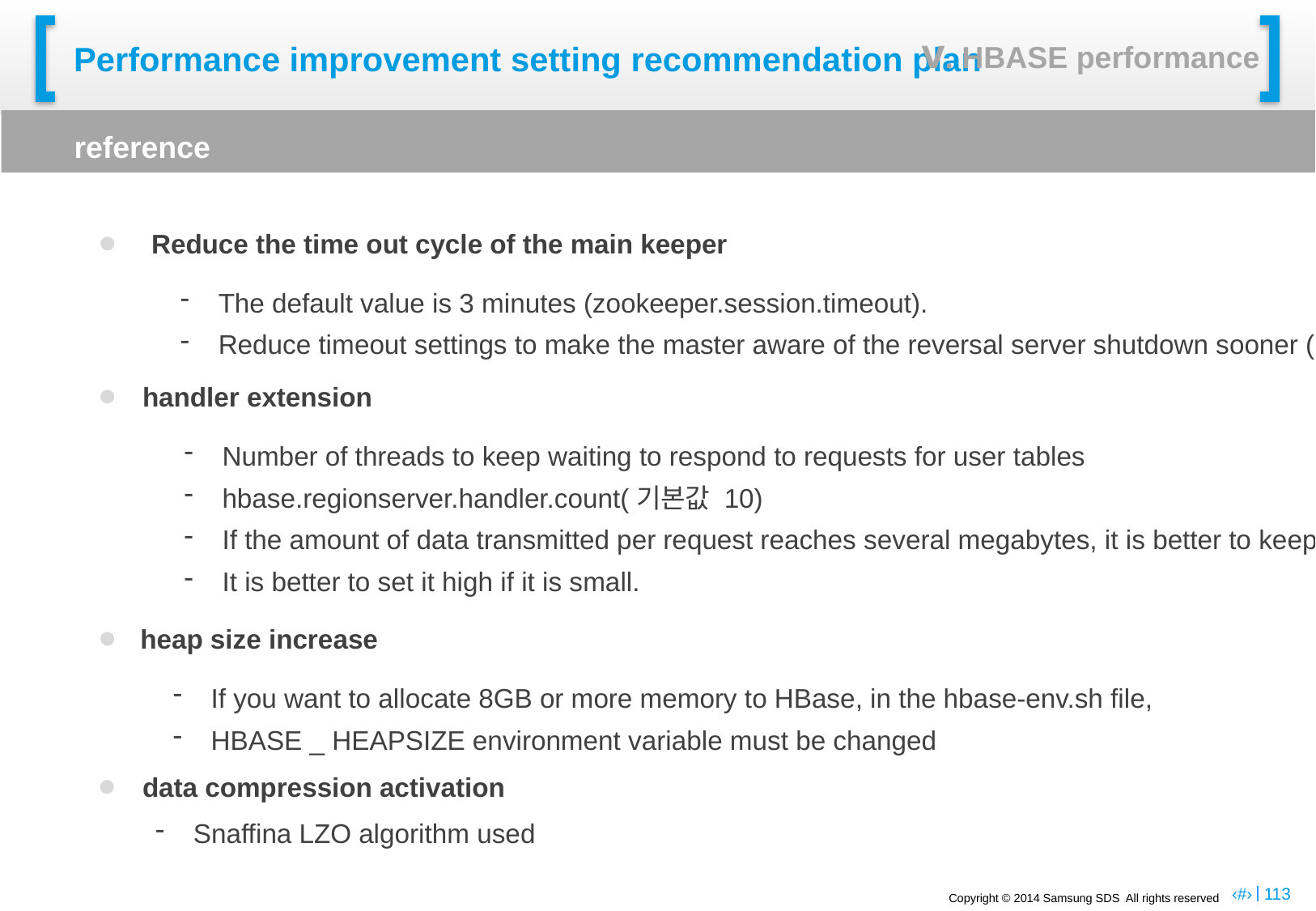

Ⅴ. HBASE performance
# Performance improvement setting recommendation plan

reference
Reduce the time out cycle of the main keeper

The default value is 3 minutes (zookeeper.session.timeout).
Reduce timeout settings to make the master aware of the reversal server shutdown sooner (consider gc time)
handler extension

Number of threads to keep waiting to respond to requests for user tables
hbase.regionserver.handler.count(기본값 10)
If the amount of data transmitted per request reaches several megabytes, it is better to keep it low,
It is better to set it high if it is small.
heap size increase

If you want to allocate 8GB or more memory to HBase, in the hbase-env.sh file,
HBASE _ HEAPSIZE environment variable must be changed
data compression activation

Snaffina LZO algorithm used